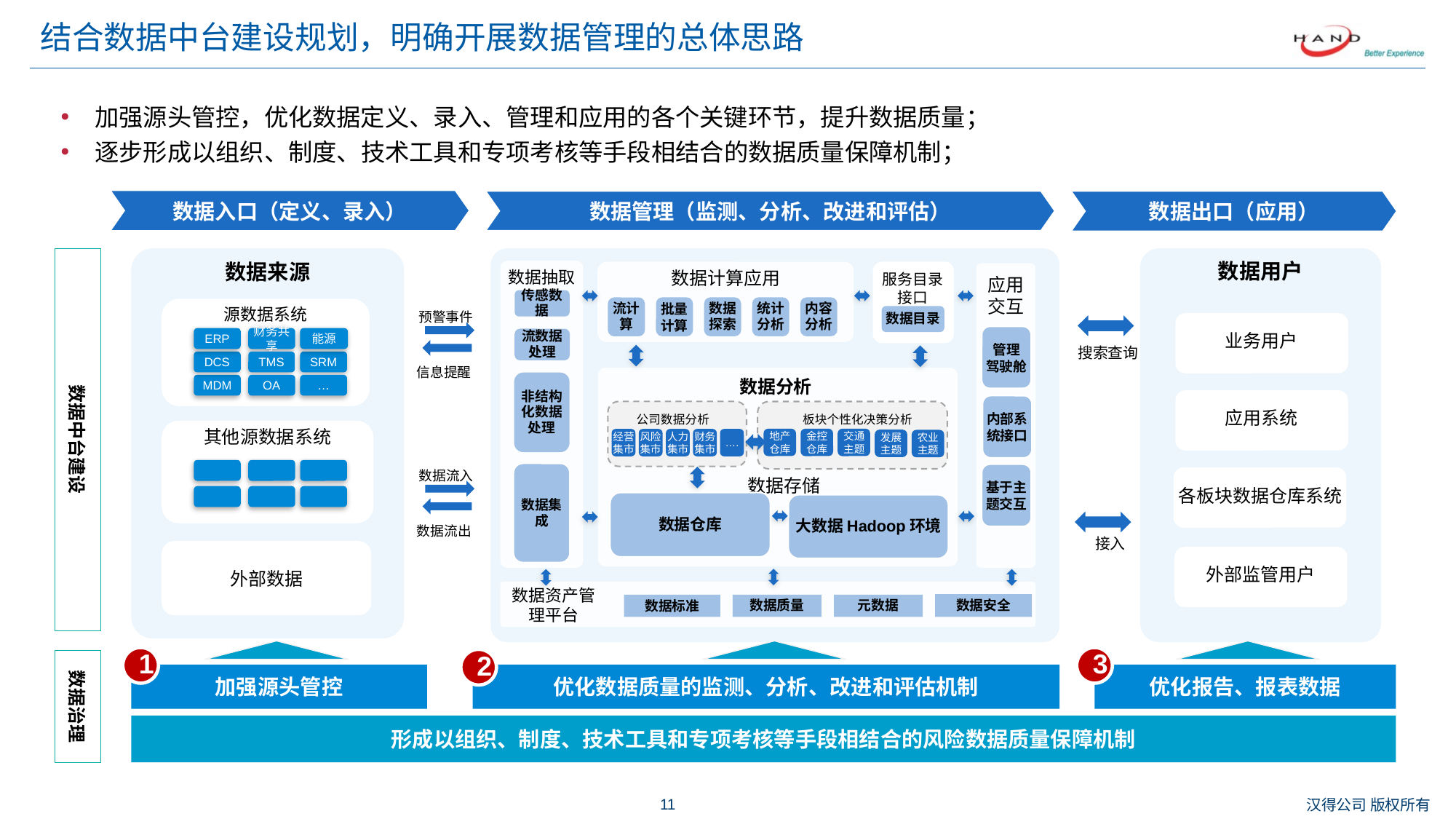

# 结合数据中台建设规划，明确开展数据管理的总体思路
加强源头管控，优化数据定义、录入、管理和应用的各个关键环节，提升数据质量；
逐步形成以组织、制度、技术工具和专项考核等手段相结合的数据质量保障机制；
数据入口（定义、录入）
数据管理（监测、分析、改进和评估）
数据出口（应用）
数据中台建设
数据用户
数据来源

数据抽取
数据计算应用

服务目录接口
应用交互

传感数据
批量
计算
数据
探索
统计
分析
内容
分析
流计算
源数据系统
预警事件
数据目录
业务用户

搜索查询

接入

管理
驾驶舱
ERP
财务共享
能源
DCS
TMS
SRM
MDM
OA
…
流数据处理

信息提醒
数据分析
非结构化数据处理
应用系统
内部系统接口

公司数据分析
板块个性化决策分析
其他源数据系统
地产
仓库
金控
仓库
交通
主题
经营
集市
风险
集市
人力
集市
财务
集市
….
发展
主题
农业
主题

数据流入
数据集成
基于主题交互
各板块数据仓库系统
数据存储

数据仓库
大数据Hadoop环境

数据流出
外部数据
外部监管用户

数据资产管理平台

数据安全
数据标准
数据质量
元数据

1
3
2
数据治理
加强源头管控
优化数据质量的监测、分析、改进和评估机制
优化报告、报表数据
形成以组织、制度、技术工具和专项考核等手段相结合的风险数据质量保障机制